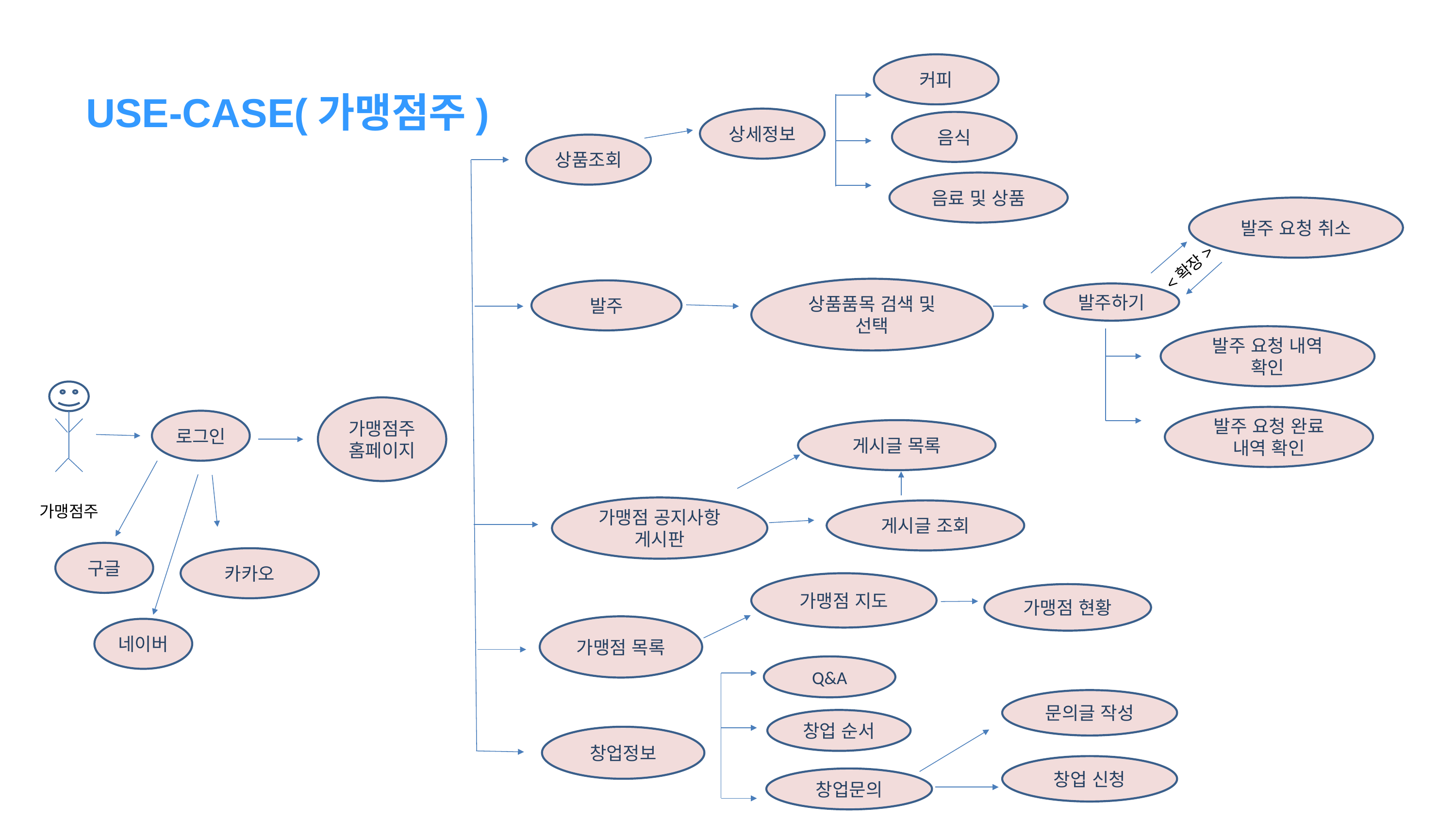

커피
USE-CASE(가맹점주)
상세정보
음식
상품조회
음료 및 상품
발주 요청 취소
<확장>
상품품목 검색 및 선택
발주
발주하기
발주 요청 내역 확인

가맹점주 홈페이지
발주 요청 완료 내역 확인
로그인
게시글 목록
가맹점 공지사항 게시판
가맹점주
게시글 조회
구글
카카오
가맹점 지도
가맹점 현황
가맹점 목록
네이버
Q&A
문의글 작성
창업 순서
창업정보
창업 신청
창업문의